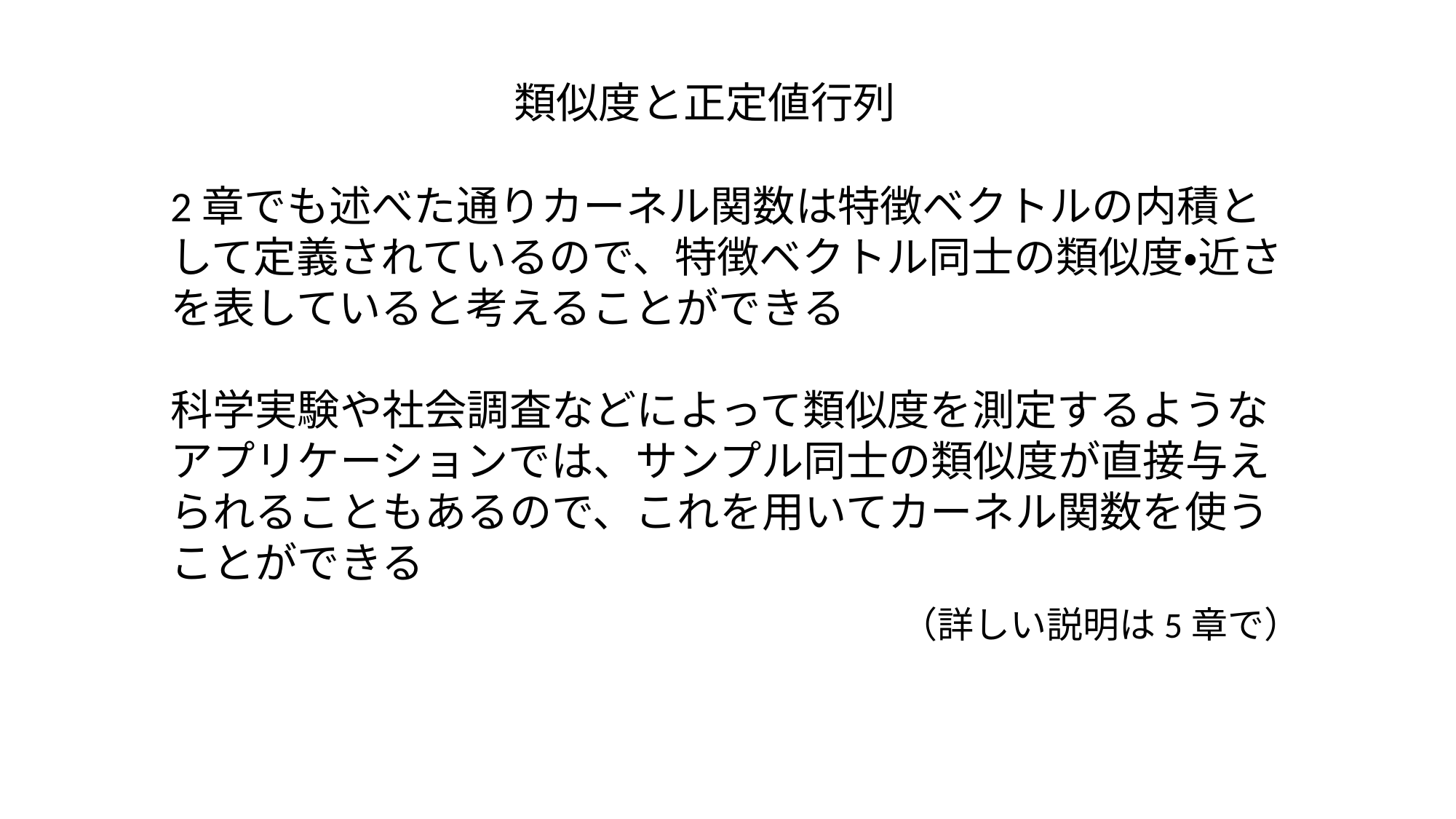

類似度と正定値行列
2章でも述べた通りカーネル関数は特徴ベクトルの内積として定義されているので、特徴ベクトル同士の類似度・近さを表していると考えることができる

科学実験や社会調査などによって類似度を測定するようなアプリケーションでは、サンプル同士の類似度が直接与えられることもあるので、これを用いてカーネル関数を使うことができる

（詳しい説明は5章で）